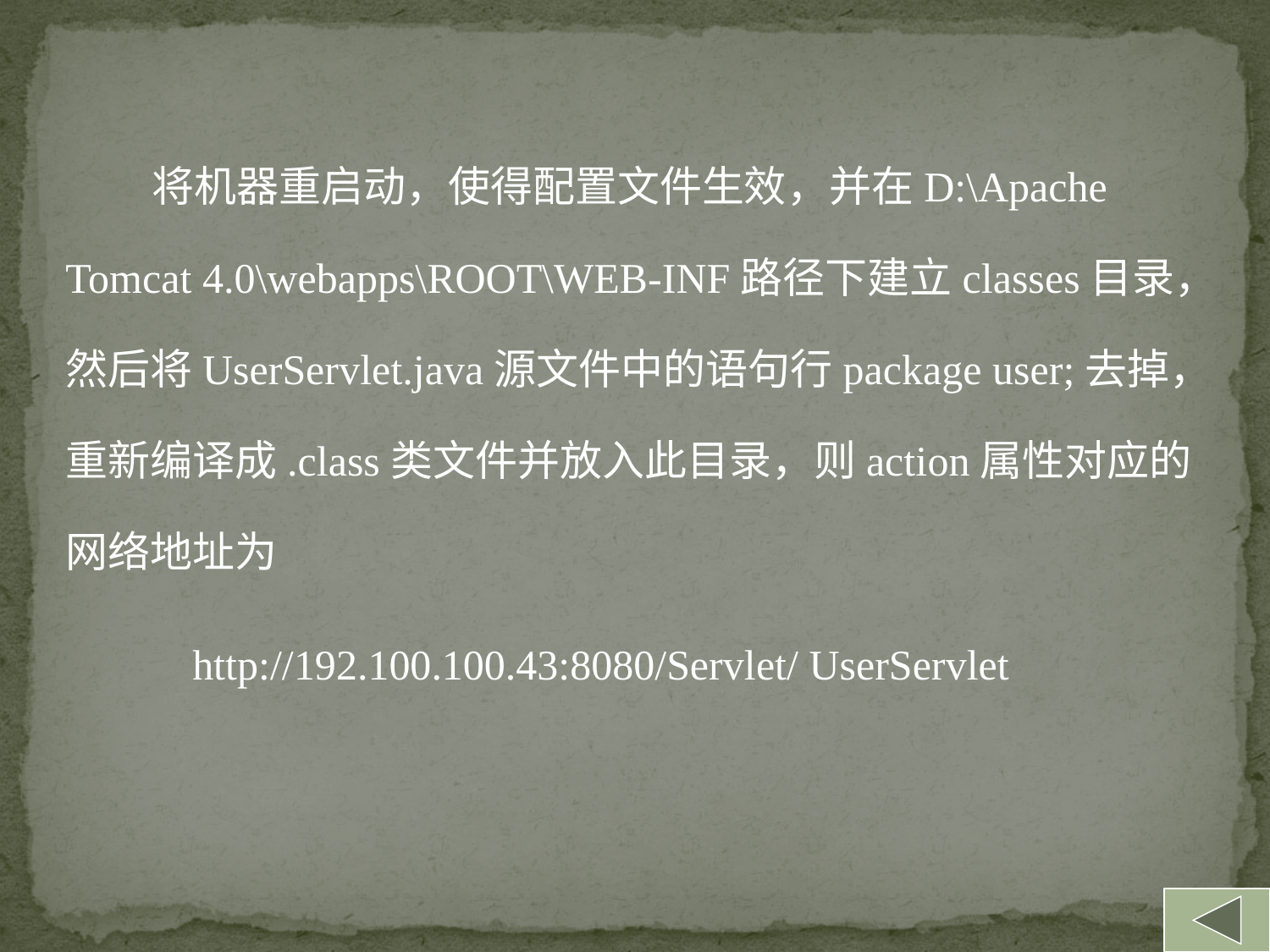

将机器重启动，使得配置文件生效，并在D:\Apache Tomcat 4.0\webapps\ROOT\WEB-INF路径下建立classes目录，然后将UserServlet.java源文件中的语句行package user;去掉，重新编译成.class类文件并放入此目录，则action属性对应的网络地址为
	http://192.100.100.43:8080/Servlet/ UserServlet